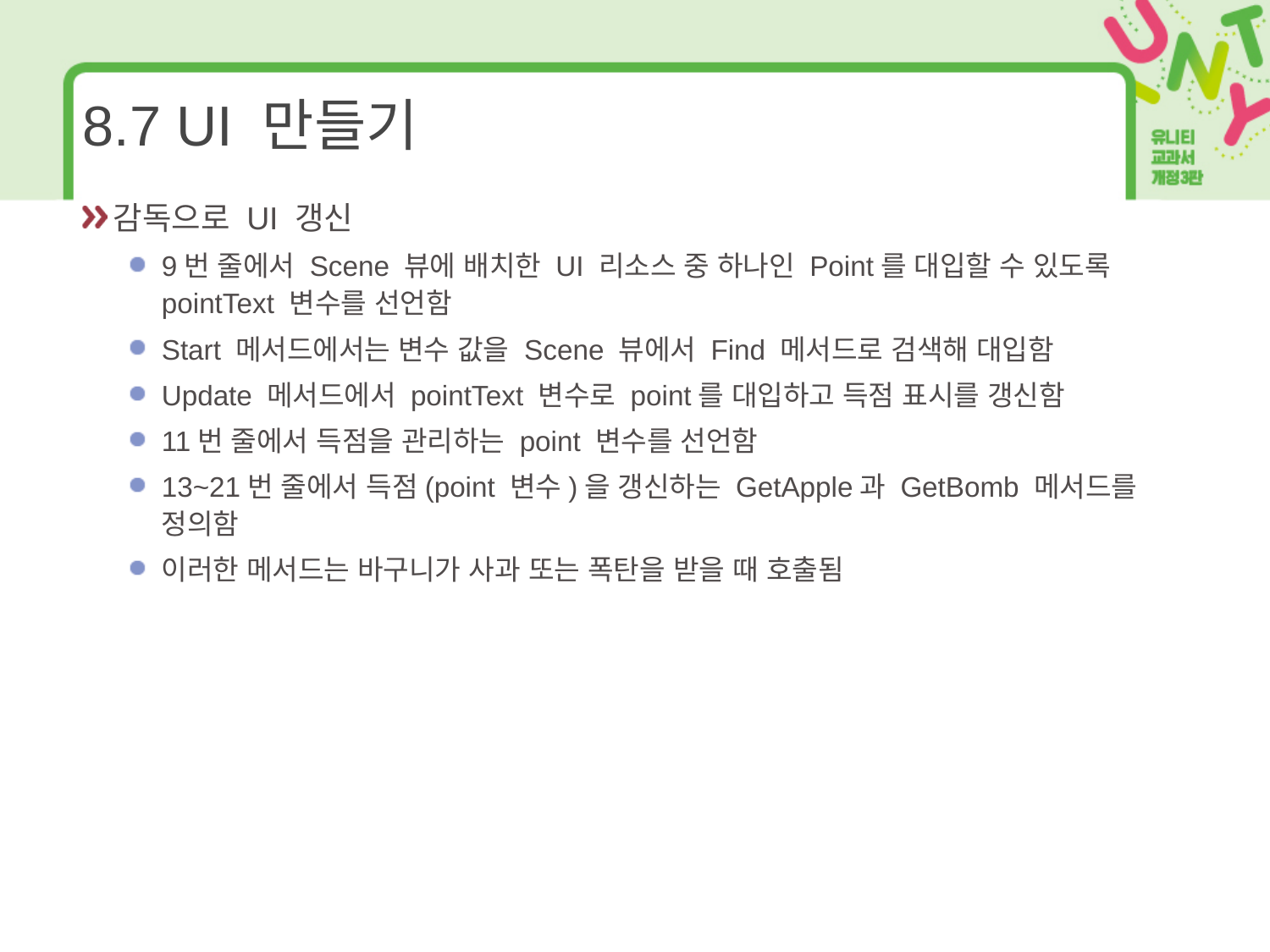

# 8.7 UI 만들기
감독으로 UI 갱신
9번 줄에서 Scene 뷰에 배치한 UI 리소스 중 하나인 Point를 대입할 수 있도록 pointText 변수를 선언함
Start 메서드에서는 변수 값을 Scene 뷰에서 Find 메서드로 검색해 대입함
Update 메서드에서 pointText 변수로 point를 대입하고 득점 표시를 갱신함
11번 줄에서 득점을 관리하는 point 변수를 선언함
13~21번 줄에서 득점(point 변수)을 갱신하는 GetApple과 GetBomb 메서드를 정의함
이러한 메서드는 바구니가 사과 또는 폭탄을 받을 때 호출됨